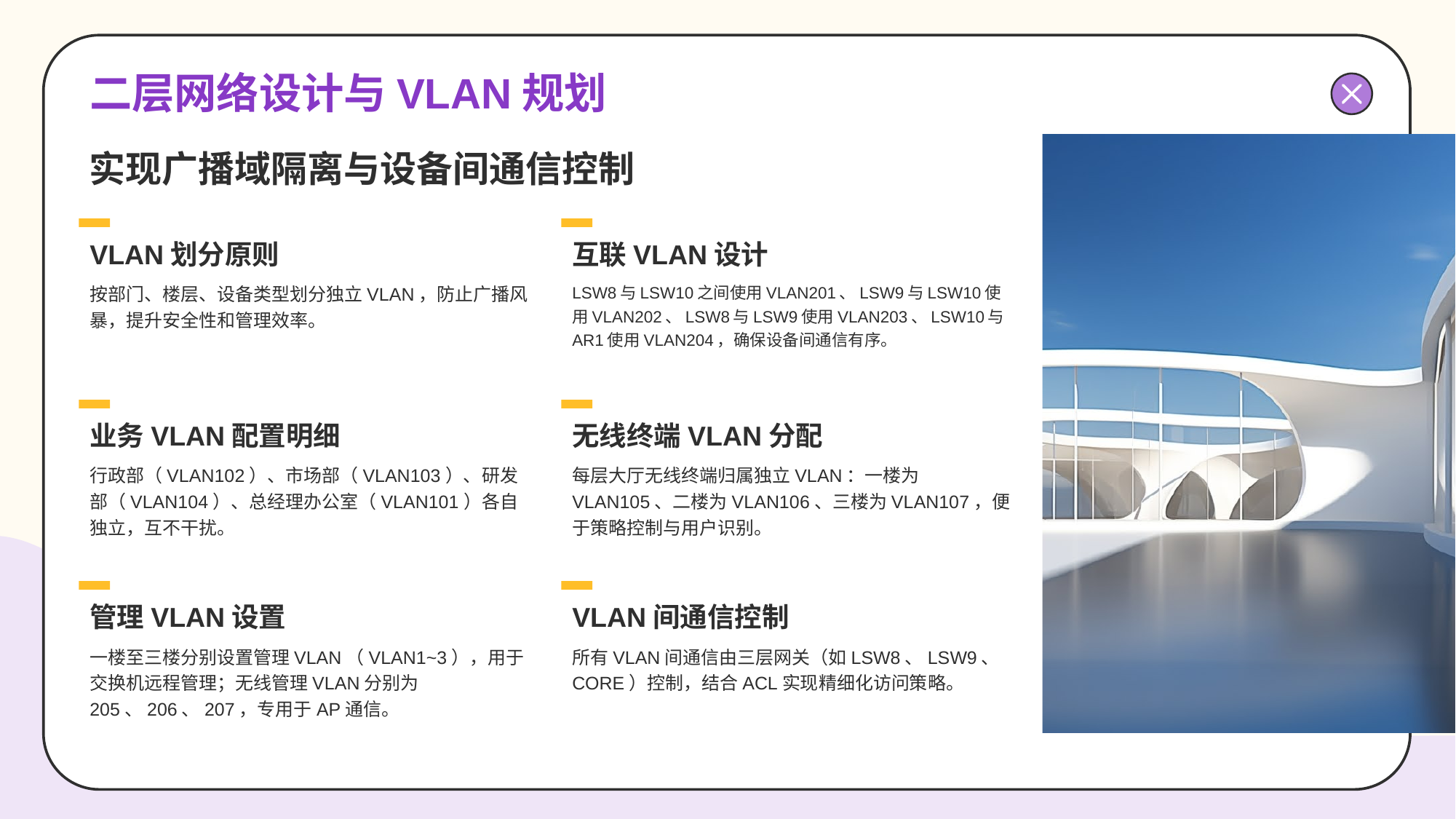

# 二层网络设计与VLAN规划
实现广播域隔离与设备间通信控制

VLAN划分原则
按部门、楼层、设备类型划分独立VLAN，防止广播风暴，提升安全性和管理效率。

互联VLAN设计
LSW8与LSW10之间使用VLAN201、LSW9与LSW10使用VLAN202、LSW8与LSW9使用VLAN203、LSW10与AR1使用VLAN204，确保设备间通信有序。

业务VLAN配置明细
行政部（VLAN102）、市场部（VLAN103）、研发部（VLAN104）、总经理办公室（VLAN101）各自独立，互不干扰。

无线终端VLAN分配
每层大厅无线终端归属独立VLAN：一楼为VLAN105、二楼为VLAN106、三楼为VLAN107，便于策略控制与用户识别。

管理VLAN设置
一楼至三楼分别设置管理VLAN（VLAN1~3），用于交换机远程管理；无线管理VLAN分别为205、206、207，专用于AP通信。

VLAN间通信控制
所有VLAN间通信由三层网关（如LSW8、LSW9、CORE）控制，结合ACL实现精细化访问策略。